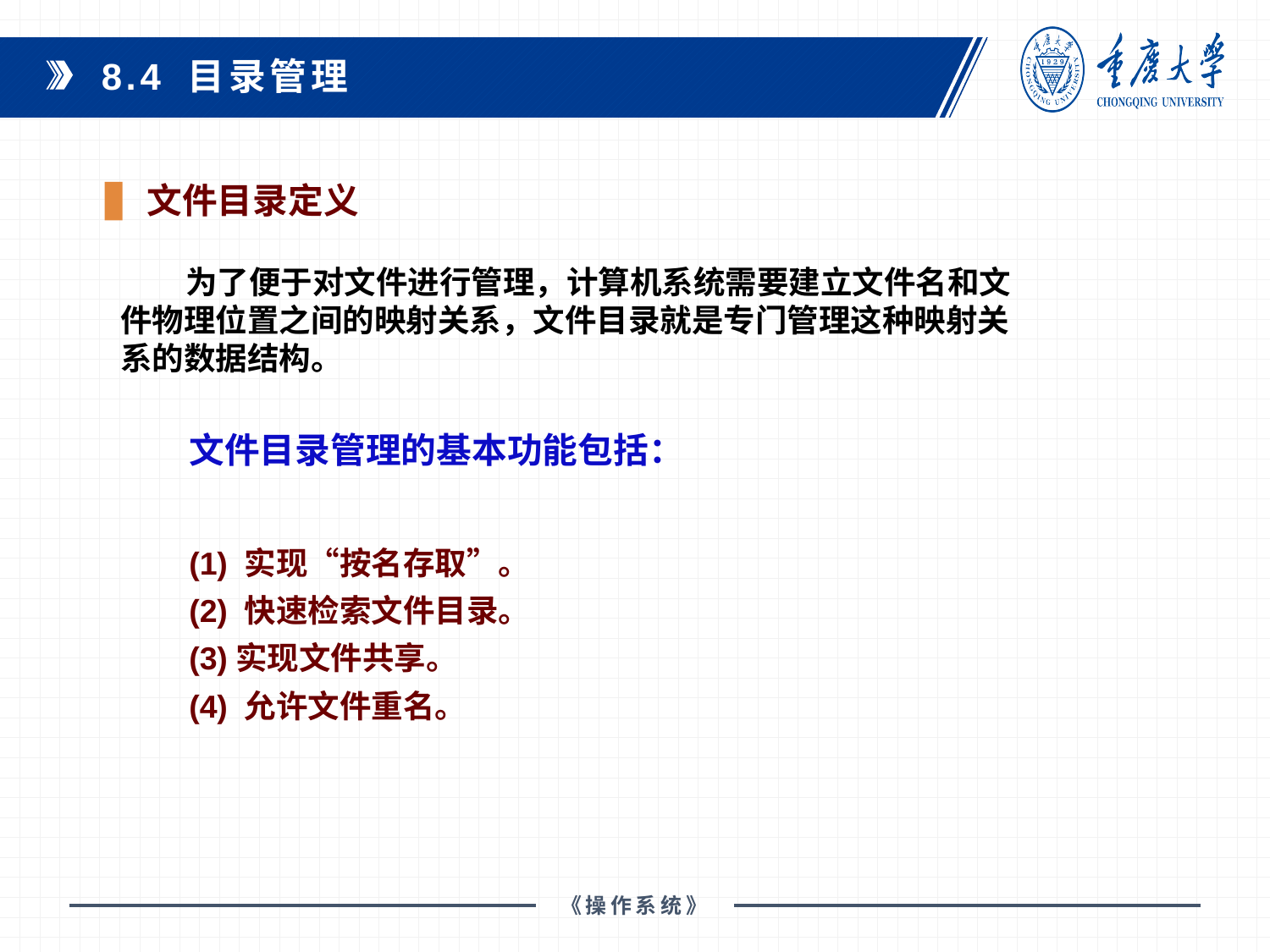

8.4 目录管理
文件目录定义

        为了便于对文件进行管理，计算机系统需要建立文件名和文件物理位置之间的映射关系，文件目录就是专门管理这种映射关系的数据结构。
文件目录管理的基本功能包括：

(1) 实现“按名存取”。
(2) 快速检索文件目录。
(3)实现文件共享。
(4) 允许文件重名。